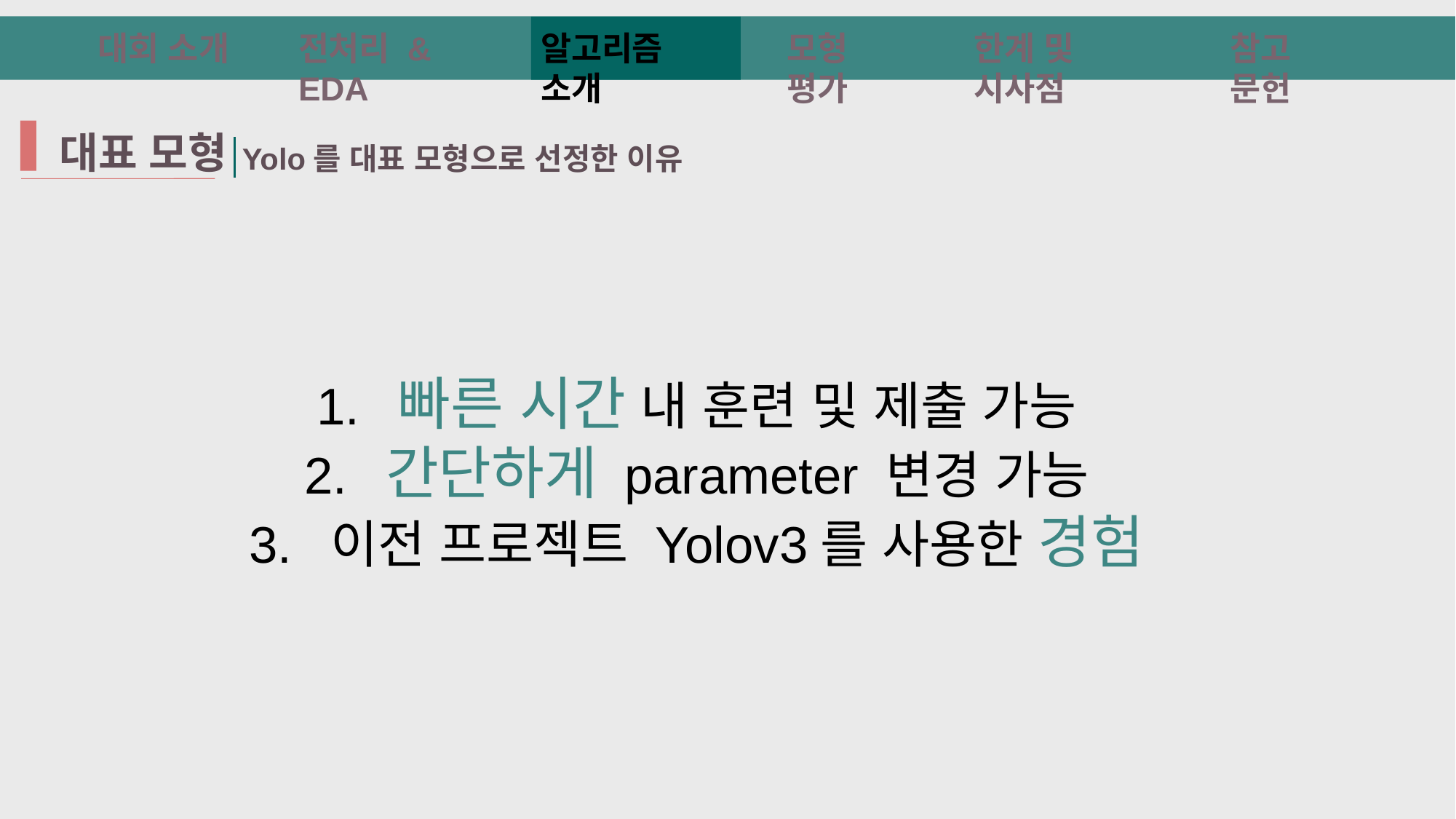

대회 소개
전처리 & EDA
알고리즘 소개
모형 평가
한계 및 시사점
참고 문헌
  대표 모형

Yolo를 대표 모형으로 선정한 이유
 빠른 시간 내 훈련 및 제출 가능
 간단하게 parameter 변경 가능
 이전 프로젝트 Yolov3를 사용한 경험